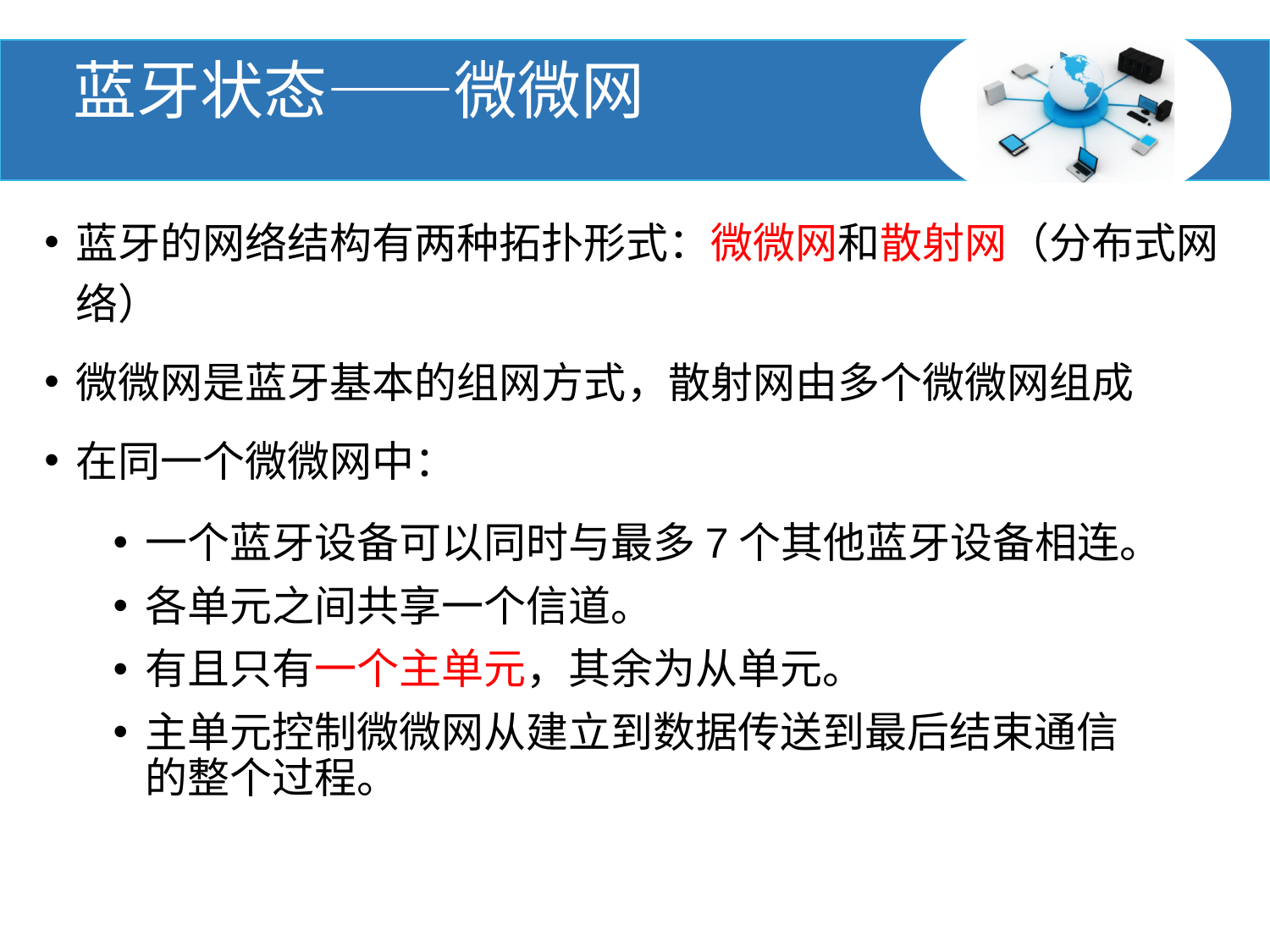

蓝牙状态——微微网
蓝牙的网络结构有两种拓扑形式：微微网和散射网（分布式网络）
微微网是蓝牙基本的组网方式，散射网由多个微微网组成
在同一个微微网中：

一个蓝牙设备可以同时与最多7个其他蓝牙设备相连。
各单元之间共享一个信道。
有且只有一个主单元，其余为从单元。
主单元控制微微网从建立到数据传送到最后结束通信的整个过程。